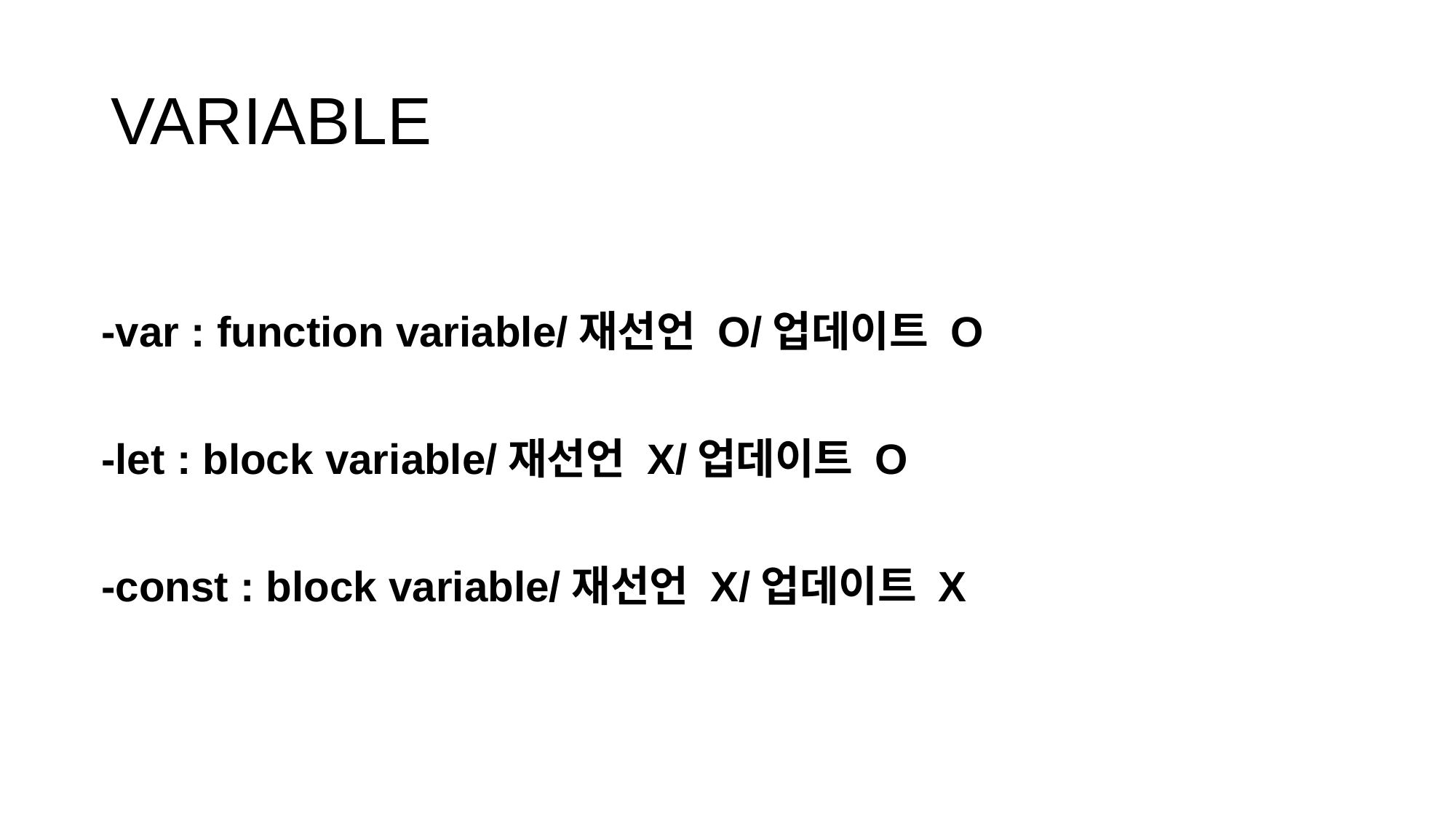

# VARIABLE
-var : function variable/재선언 O/업데이트 O
-let : block variable/재선언 X/업데이트 O
-const : block variable/재선언 X/업데이트 X